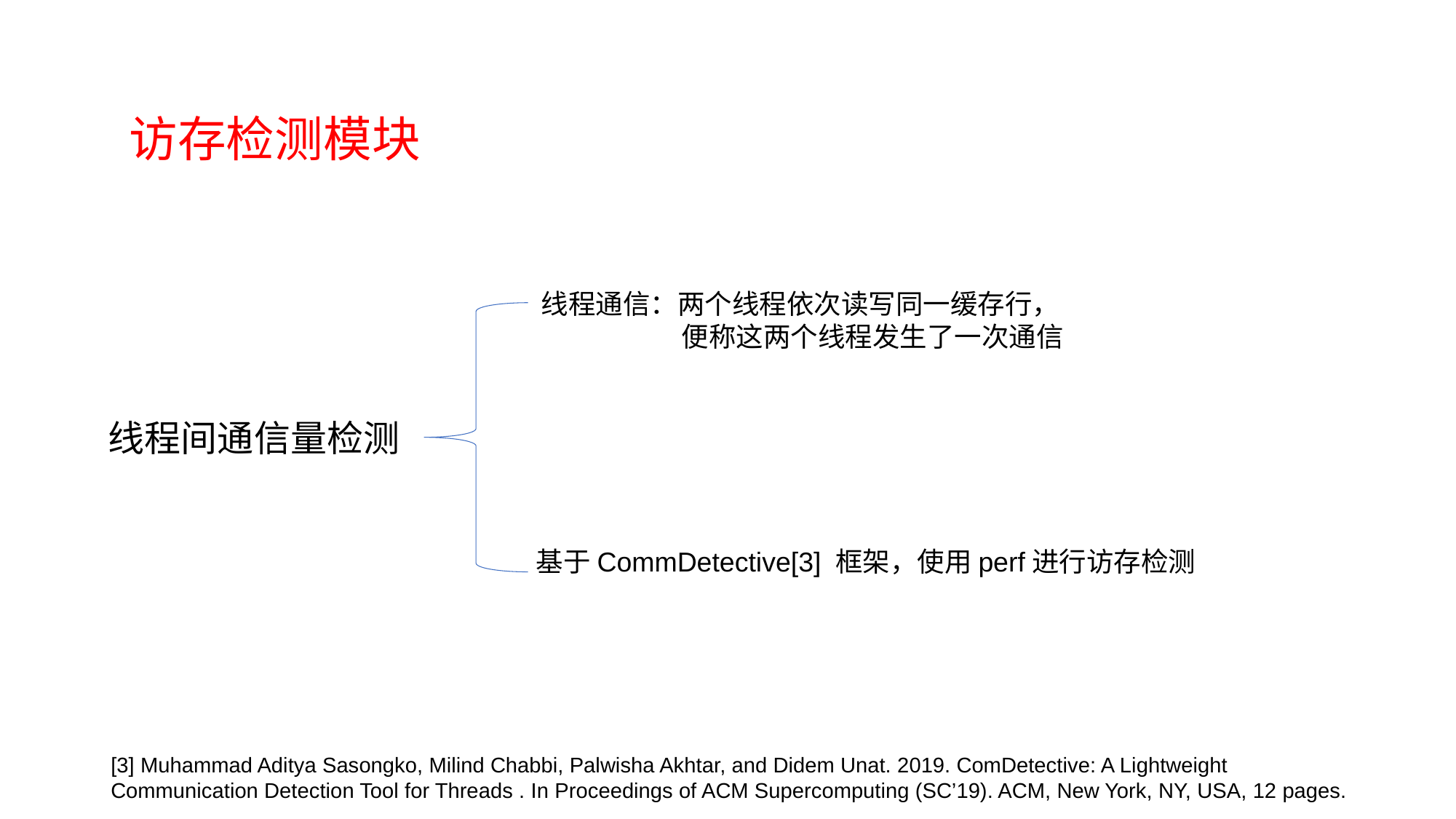

访存检测模块
线程通信：两个线程依次读写同一缓存行，
	    便称这两个线程发生了一次通信

线程间通信量检测
基于CommDetective[3] 框架，使用perf进行访存检测
[3] Muhammad Aditya Sasongko, Milind Chabbi, Palwisha Akhtar, and Didem Unat. 2019. ComDetective: A Lightweight Communication Detection Tool for Threads . In Proceedings of ACM Supercomputing (SC’19). ACM, New York, NY, USA, 12 pages.